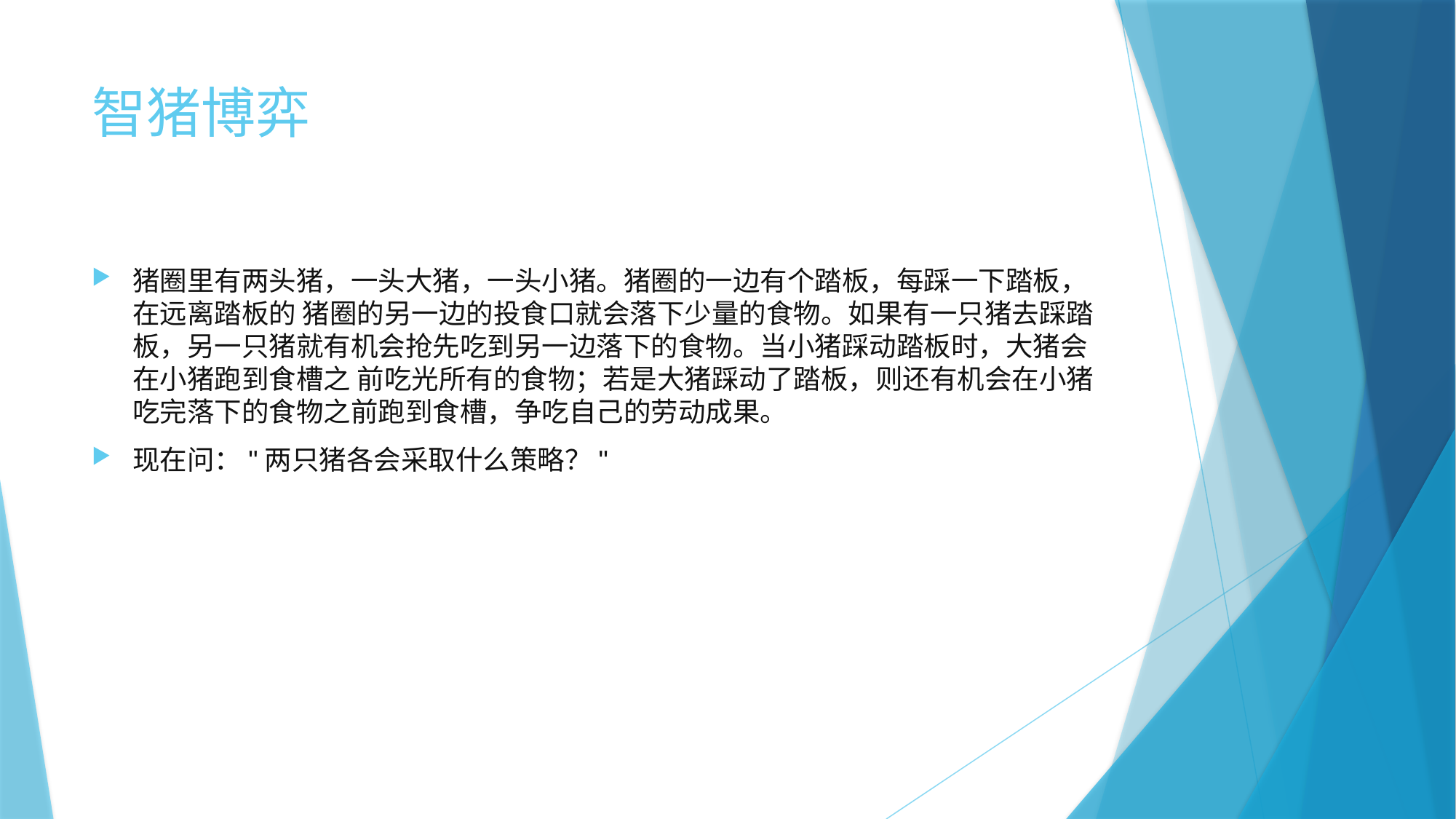

# 智猪博弈
猪圈里有两头猪，一头大猪，一头小猪。猪圈的一边有个踏板，每踩一下踏板，在远离踏板的 猪圈的另一边的投食口就会落下少量的食物。如果有一只猪去踩踏板，另一只猪就有机会抢先吃到另一边落下的食物。当小猪踩动踏板时，大猪会在小猪跑到食槽之 前吃光所有的食物；若是大猪踩动了踏板，则还有机会在小猪吃完落下的食物之前跑到食槽，争吃自己的劳动成果。
现在问："两只猪各会采取什么策略？"